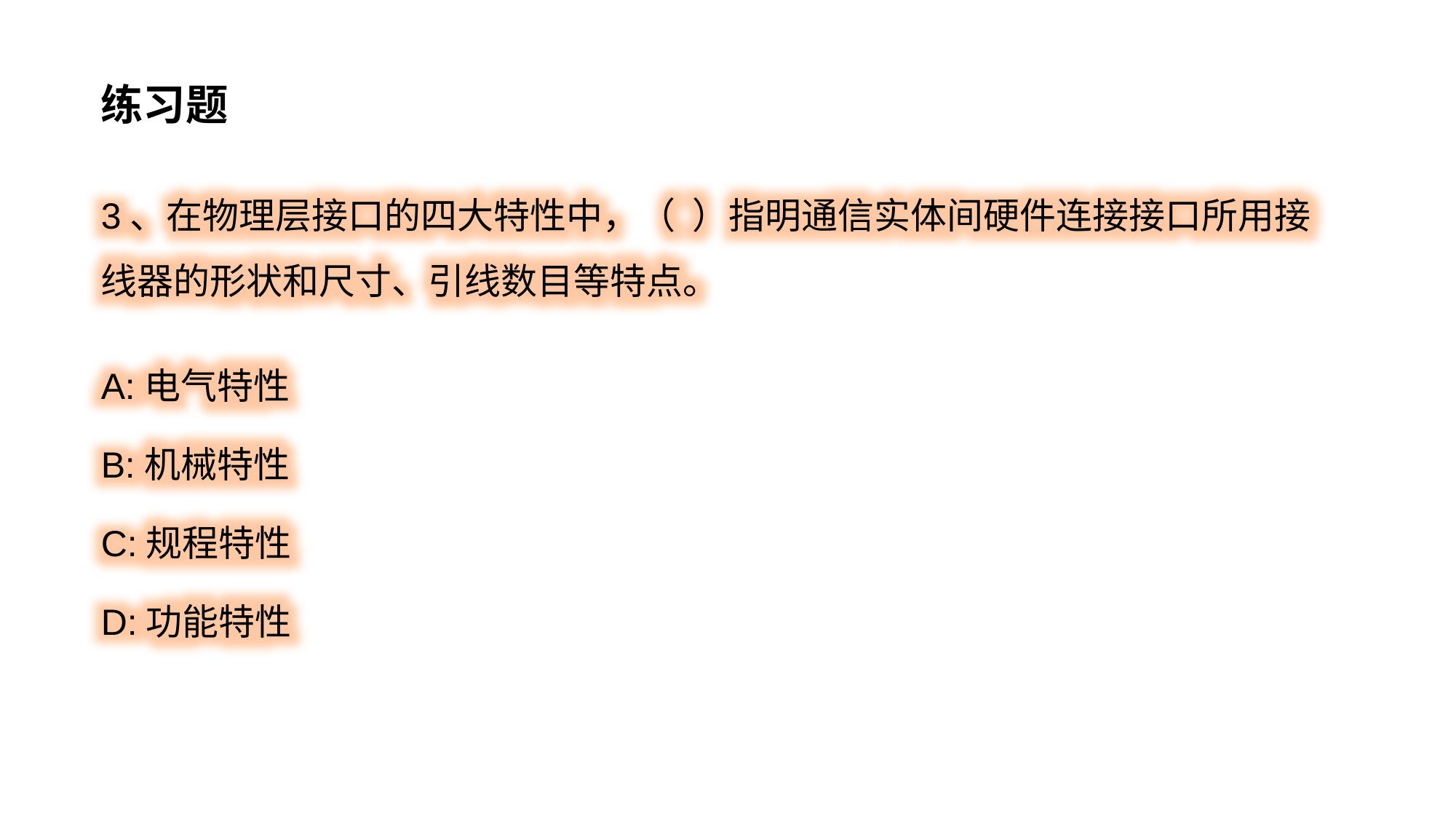

练习题
3、在物理层接口的四大特性中，（  ）指明通信实体间硬件连接接口所用接线器的形状和尺寸、引线数目等特点。

A:电气特性

B:机械特性

C:规程特性

D:功能特性